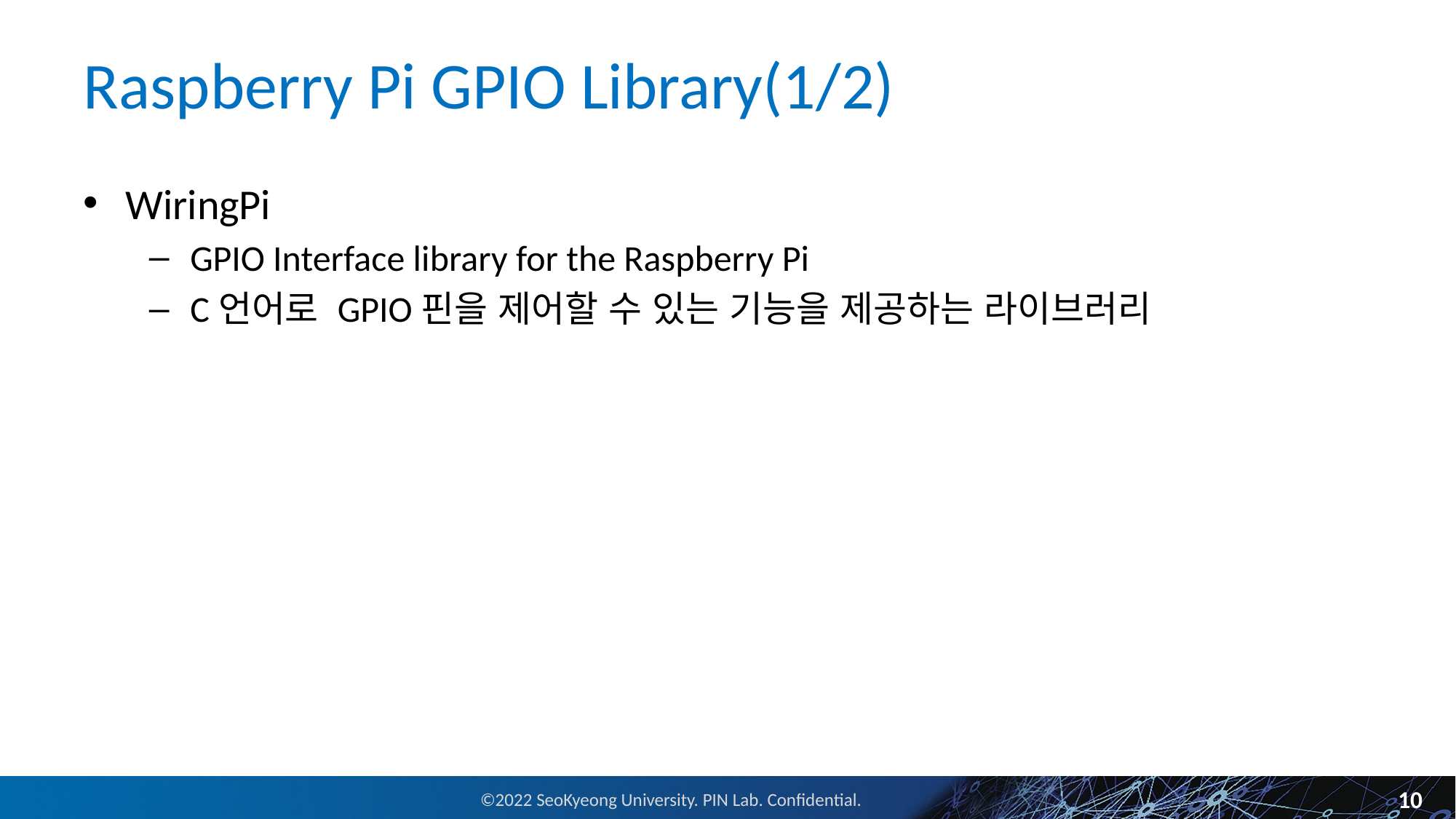

# Raspberry Pi GPIO Library(1/2)
WiringPi
GPIO Interface library for the Raspberry Pi
C언어로 GPIO핀을 제어할 수 있는 기능을 제공하는 라이브러리
10